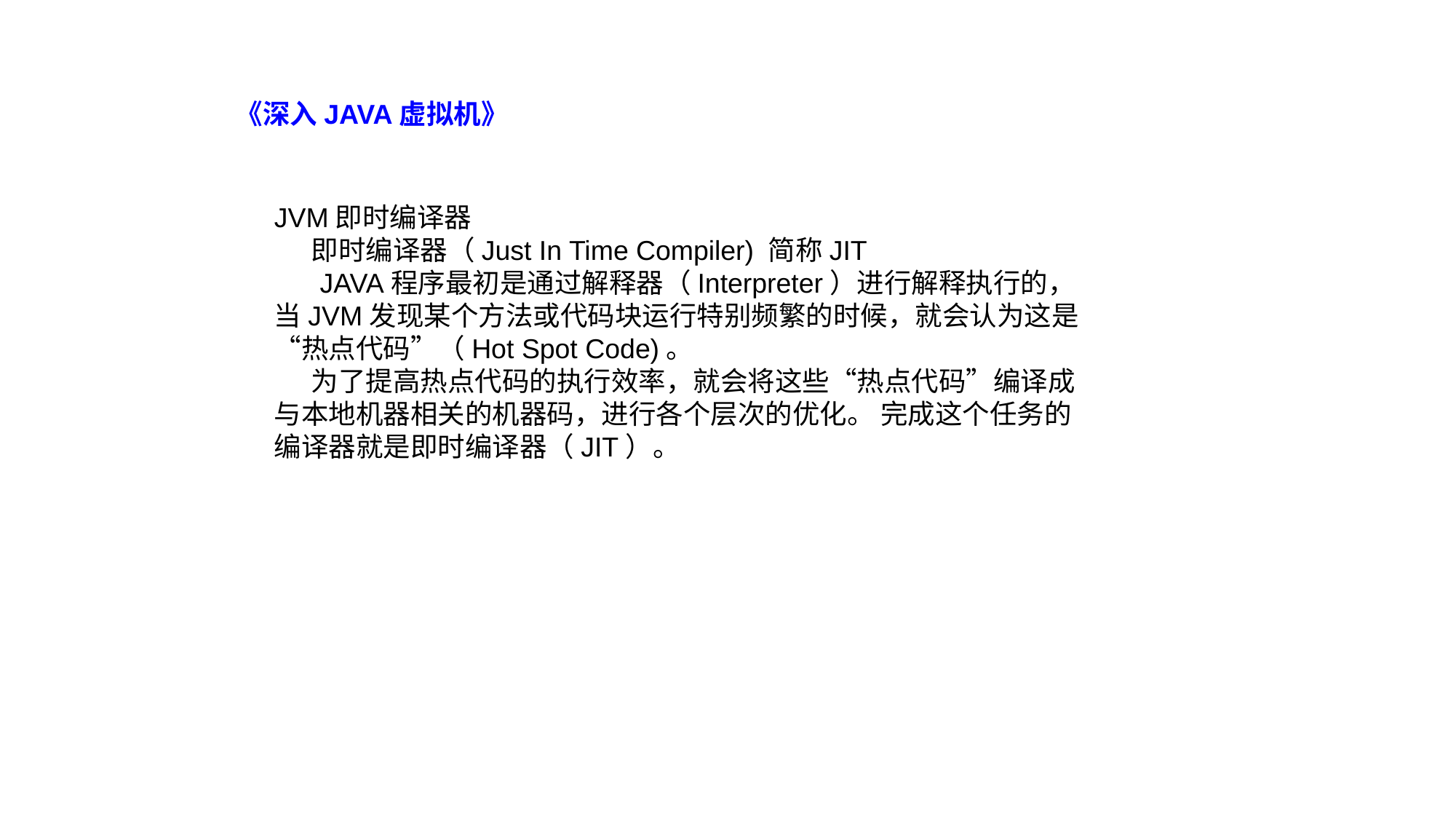

《深入JAVA虚拟机》
JVM即时编译器
      即时编译器（Just In Time Compiler) 简称JIT
      JAVA程序最初是通过解释器（Interpreter）进行解释执行的，当JVM发现某个方法或代码块运行特别频繁的时候，就会认为这是“热点代码”（Hot Spot Code)。
      为了提高热点代码的执行效率，就会将这些“热点代码”编译成与本地机器相关的机器码，进行各个层次的优化。 完成这个任务的编译器就是即时编译器（JIT）。